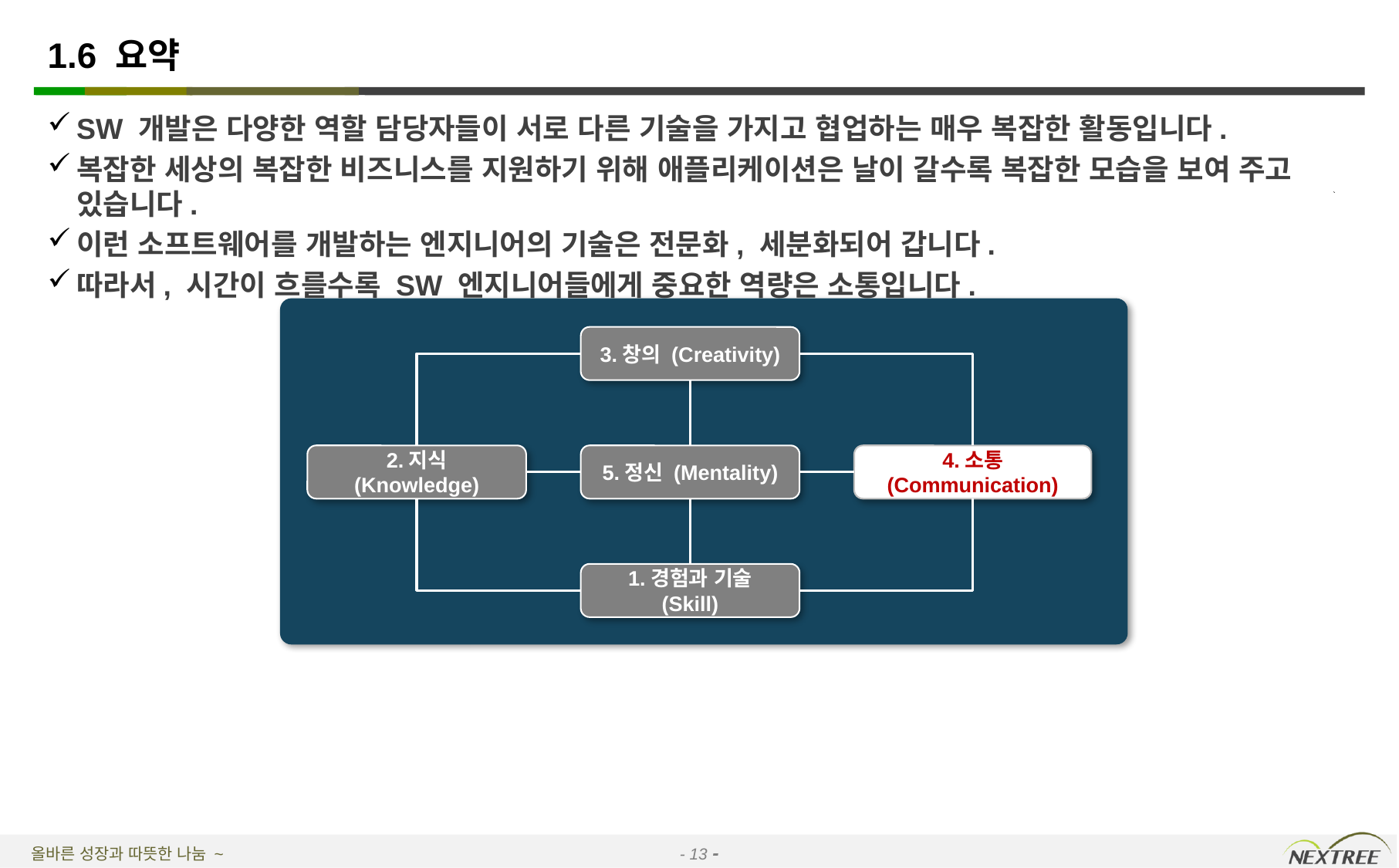

# 1.6 요약
SW 개발은 다양한 역할 담당자들이 서로 다른 기술을 가지고 협업하는 매우 복잡한 활동입니다.
복잡한 세상의 복잡한 비즈니스를 지원하기 위해 애플리케이션은 날이 갈수록 복잡한 모습을 보여 주고 있습니다.
이런 소프트웨어를 개발하는 엔지니어의 기술은 전문화, 세분화되어 갑니다.
따라서, 시간이 흐를수록 SW 엔지니어들에게 중요한 역량은 소통입니다.

3.창의 (Creativity)
2.지식 (Knowledge)
5.정신 (Mentality)
4.소통 (Communication)
1.경험과 기술 (Skill)